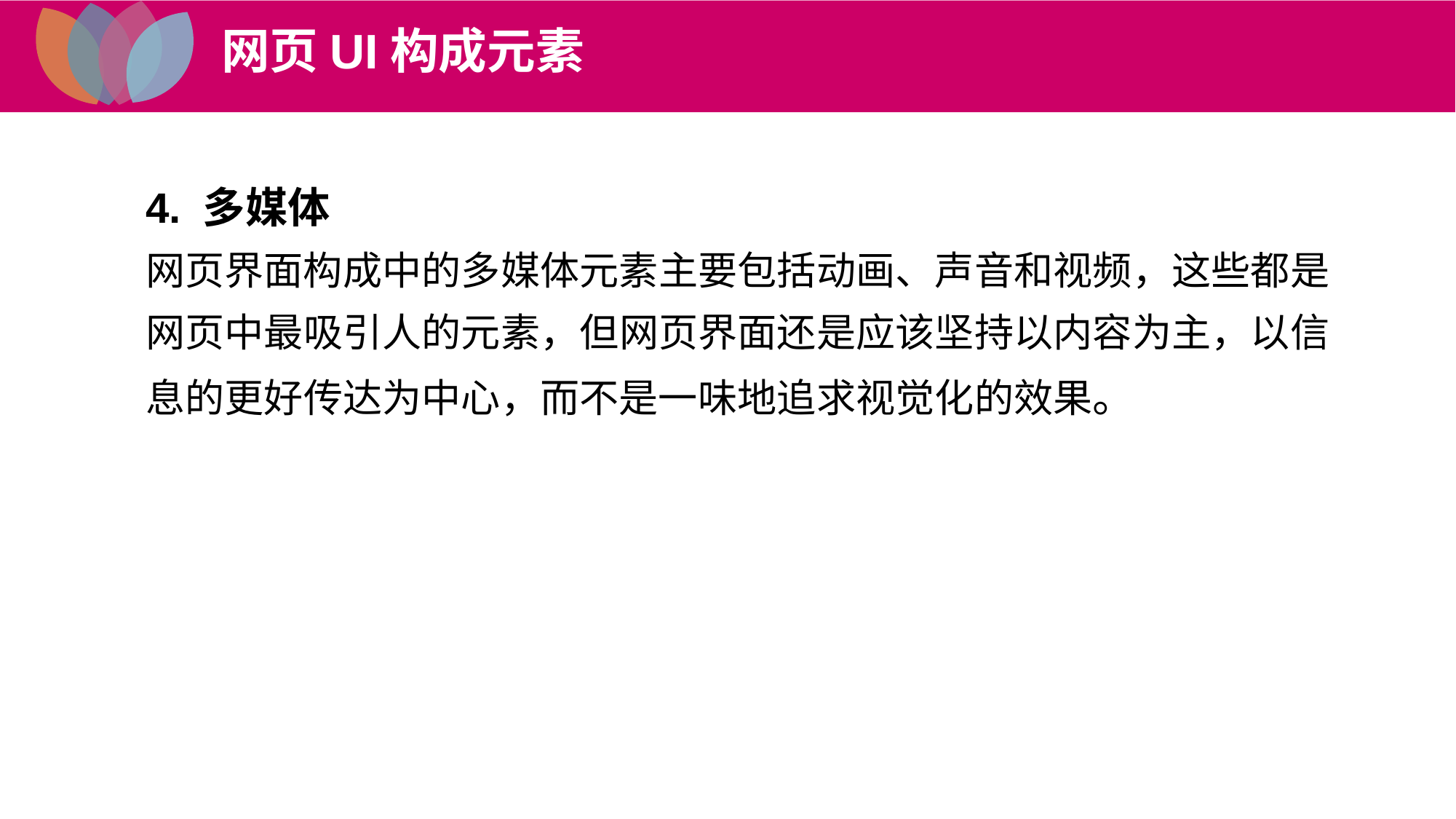

网页UI构成元素
4. 多媒体
网页界面构成中的多媒体元素主要包括动画、声音和视频，这些都是网页中最吸引人的元素，但网页界面还是应该坚持以内容为主，以信息的更好传达为中心，而不是一味地追求视觉化的效果。